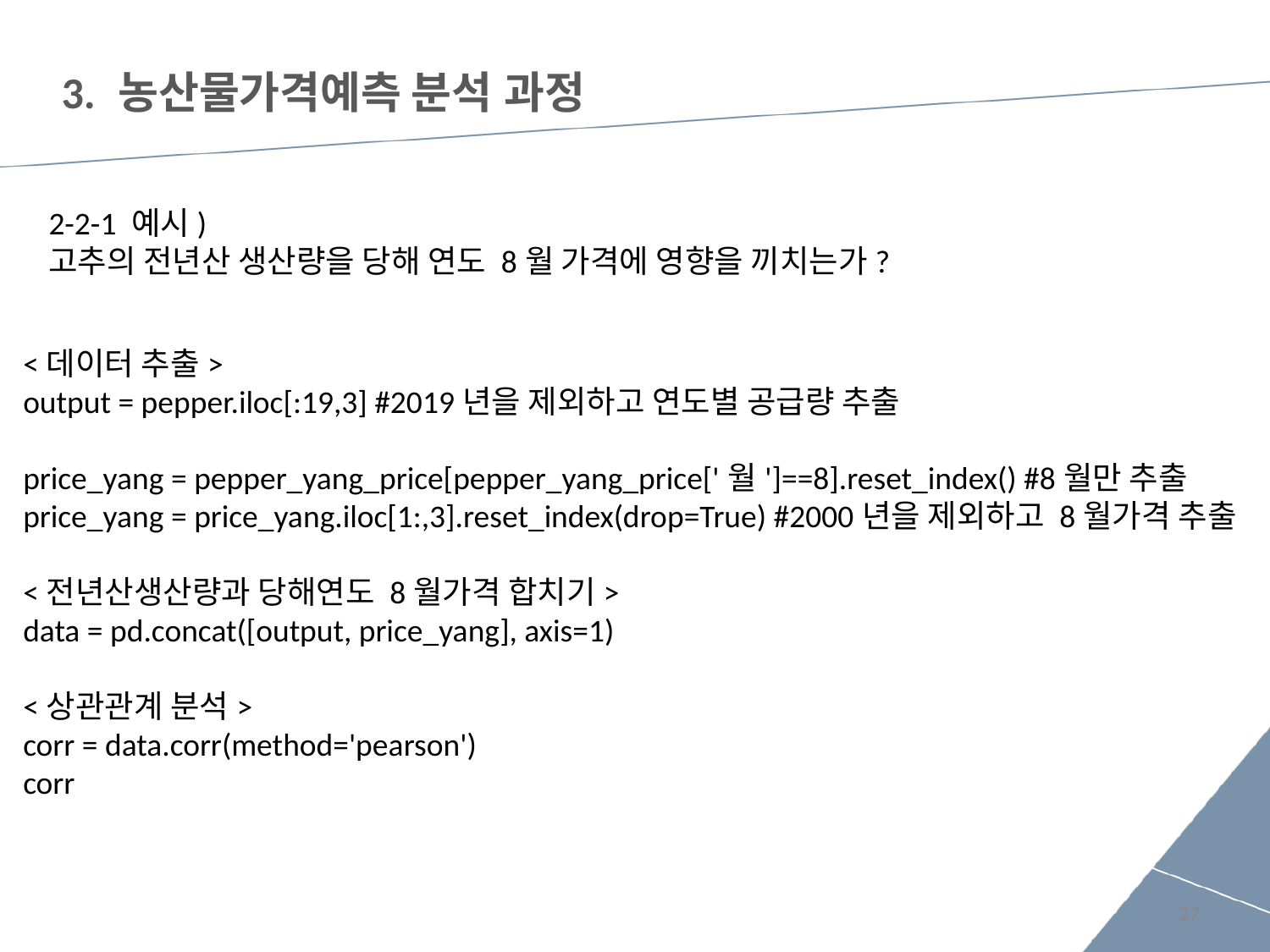

# 3. 농산물가격예측 분석 과정
2-2-1 예시)
고추의 전년산 생산량을 당해 연도 8월 가격에 영향을 끼치는가?
<데이터 추출>
output = pepper.iloc[:19,3] #2019년을 제외하고 연도별 공급량 추출

price_yang = pepper_yang_price[pepper_yang_price['월']==8].reset_index() #8월만 추출
price_yang = price_yang.iloc[1:,3].reset_index(drop=True) #2000년을 제외하고 8월가격 추출

<전년산생산량과 당해연도 8월가격 합치기>
data = pd.concat([output, price_yang], axis=1)

<상관관계 분석>
corr = data.corr(method='pearson')
corr
27